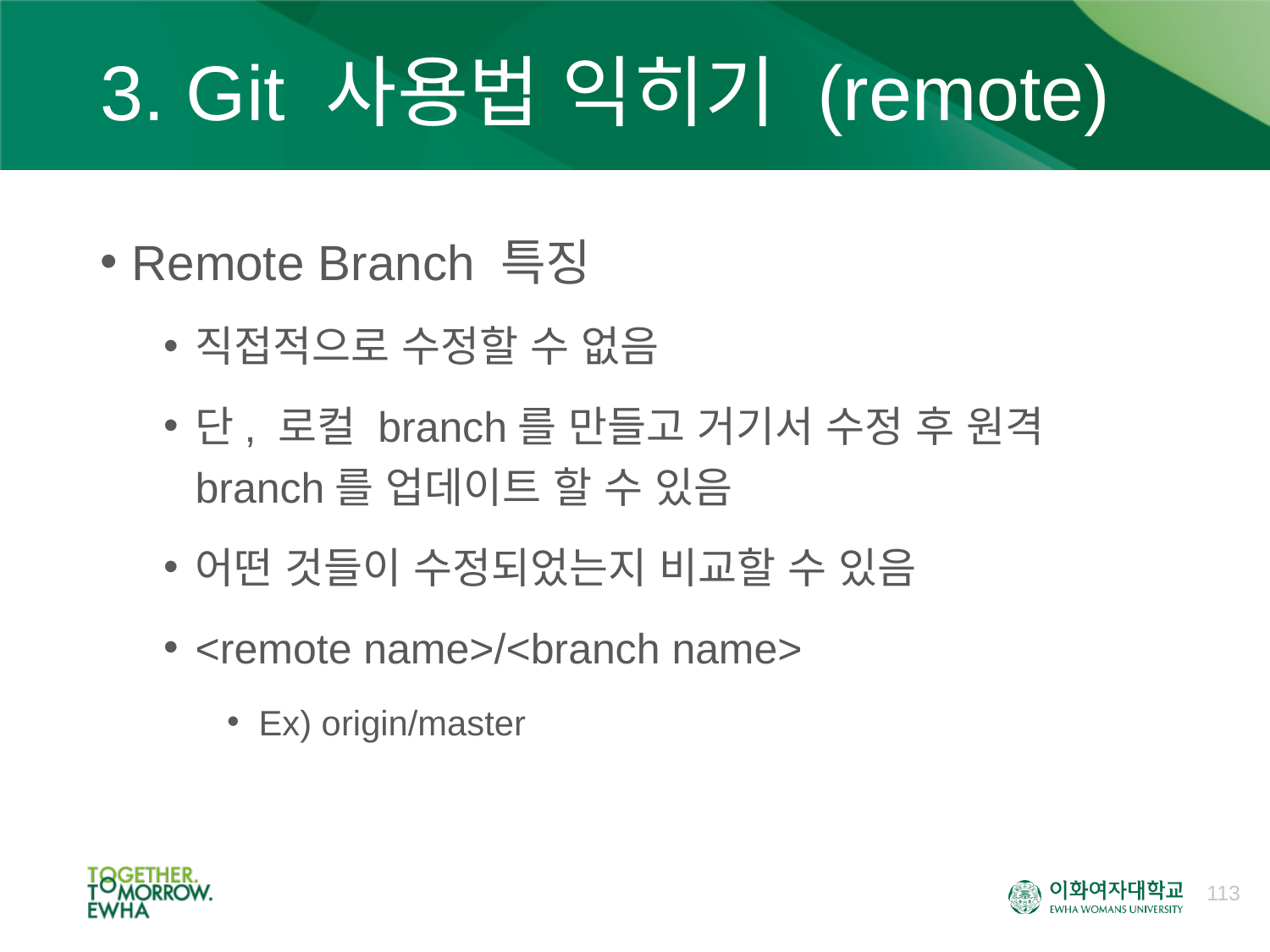

# 3. Git 사용법 익히기 (remote)
Remote Branch 특징
직접적으로 수정할 수 없음
단, 로컬 branch를 만들고 거기서 수정 후 원격 branch를 업데이트 할 수 있음
어떤 것들이 수정되었는지 비교할 수 있음
<remote name>/<branch name>
Ex) origin/master

113